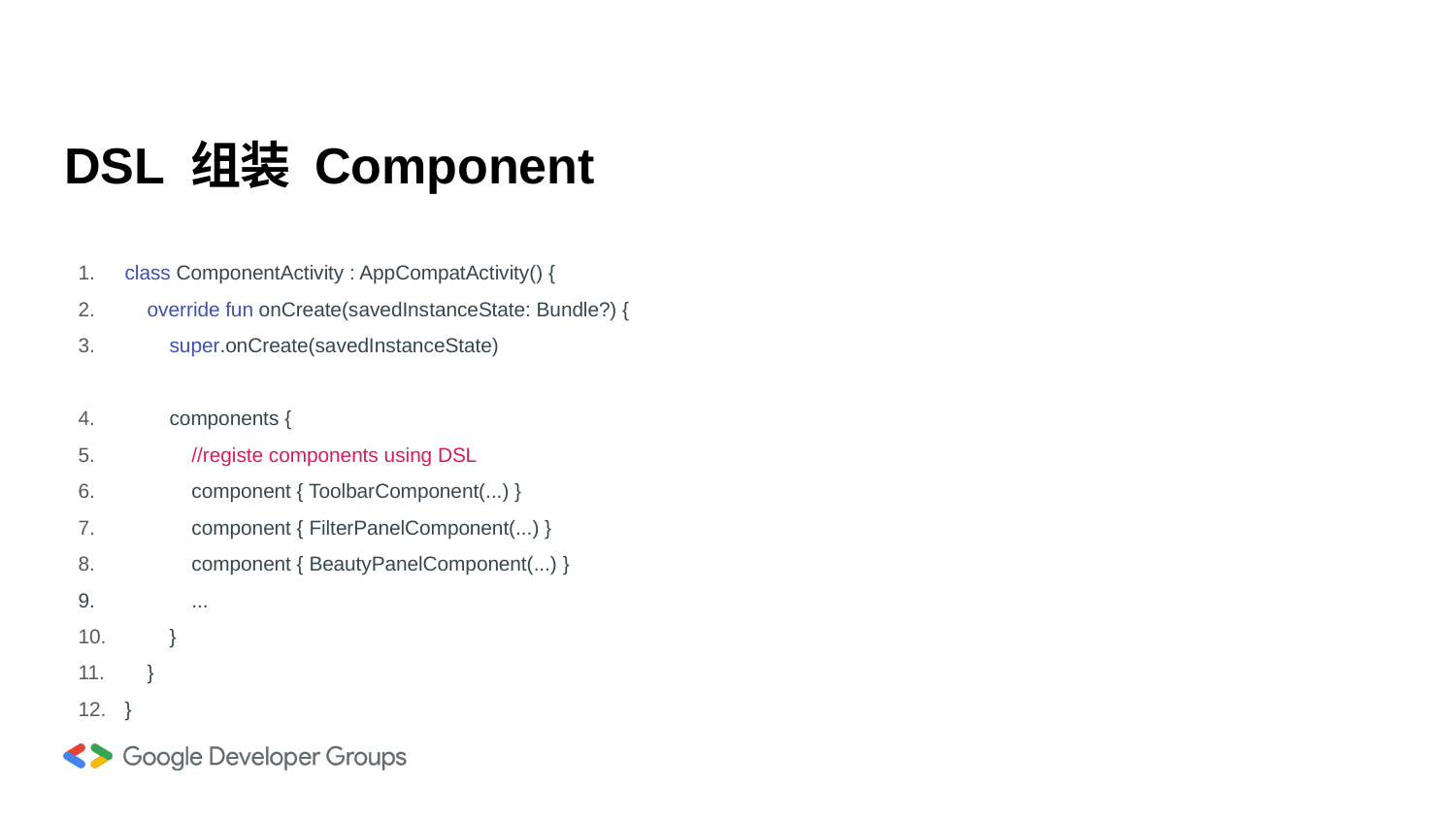

# DSL 组装 Component
class ComponentActivity : AppCompatActivity() {
    override fun onCreate(savedInstanceState: Bundle?) {
        super.onCreate(savedInstanceState)

        components {
            //registe components using DSL
            component { ToolbarComponent(...) }
            component { FilterPanelComponent(...) }
            component { BeautyPanelComponent(...) }
            ...
        }
    }
}